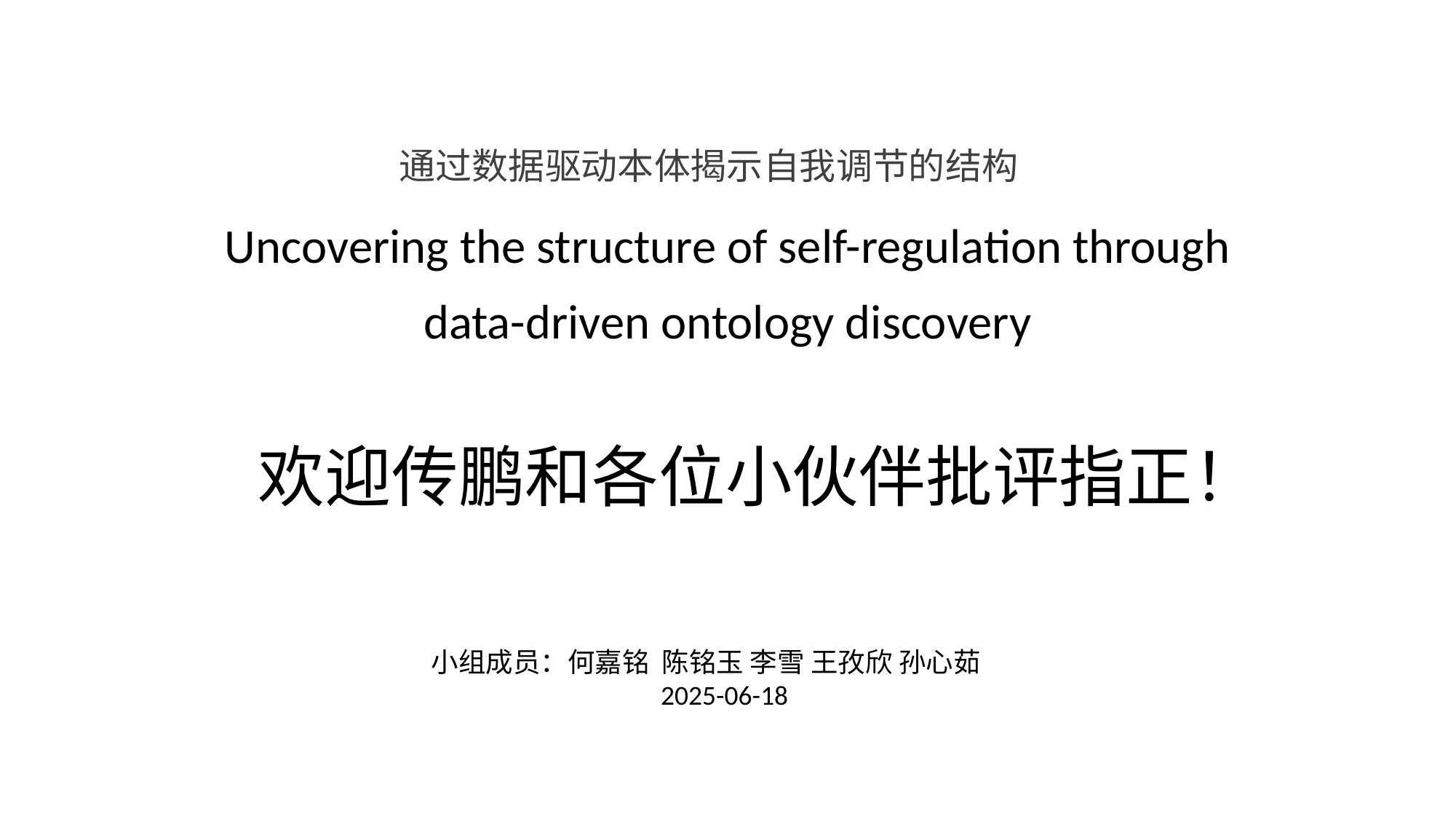

# Uncovering the structure of self-regulation through data-driven ontology discovery
通过数据驱动本体揭示自我调节的结构
欢迎传鹏和各位小伙伴批评指正！
小组成员：何嘉铭  陈铭玉 李雪 王孜欣 孙心茹        2025-06-18